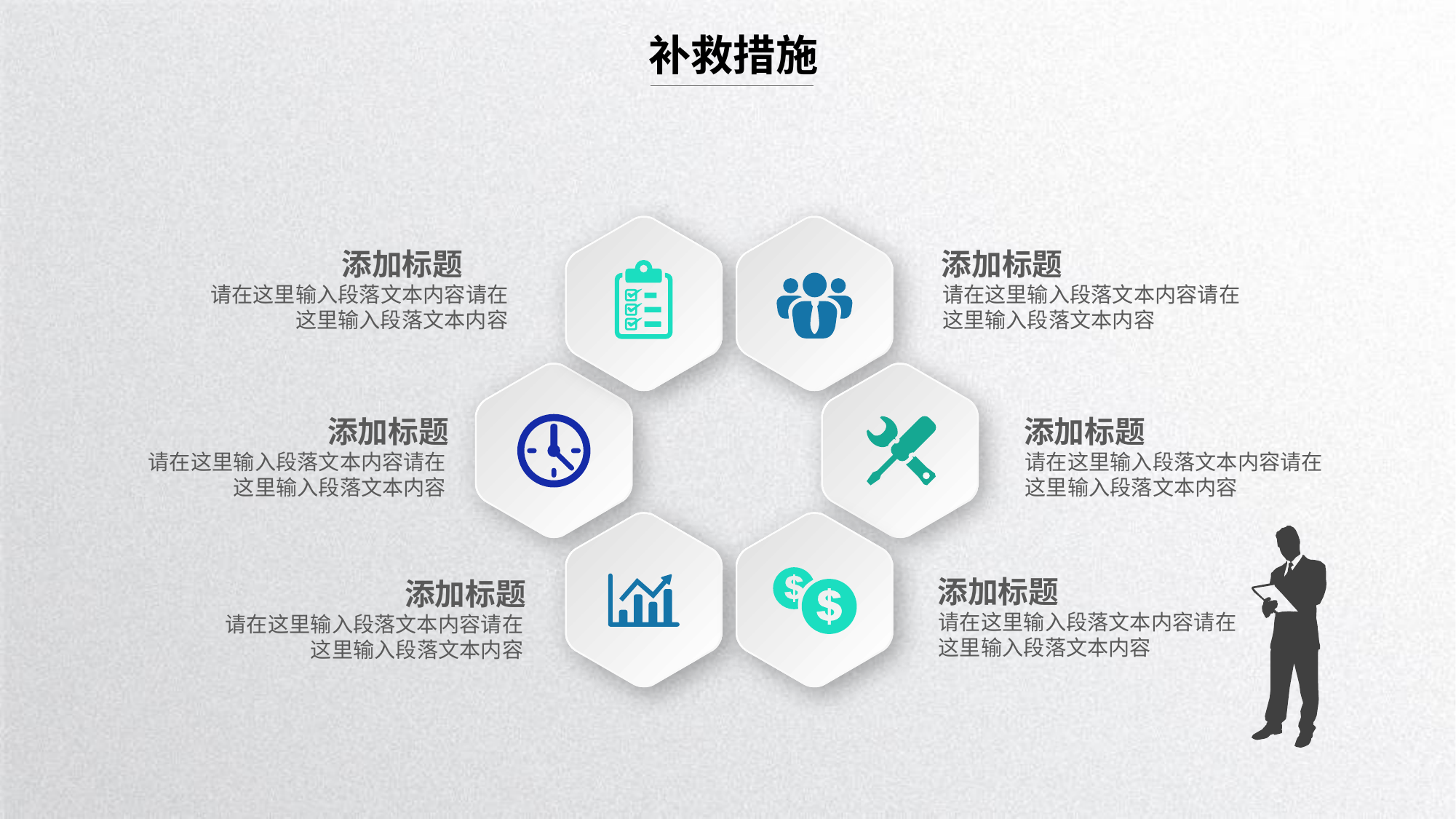

补救措施

添加标题
添加标题
请在这里输入段落文本内容请在这里输入段落文本内容
请在这里输入段落文本内容请在这里输入段落文本内容

添加标题
添加标题
请在这里输入段落文本内容请在这里输入段落文本内容
请在这里输入段落文本内容请在这里输入段落文本内容

添加标题
添加标题
请在这里输入段落文本内容请在这里输入段落文本内容
请在这里输入段落文本内容请在这里输入段落文本内容